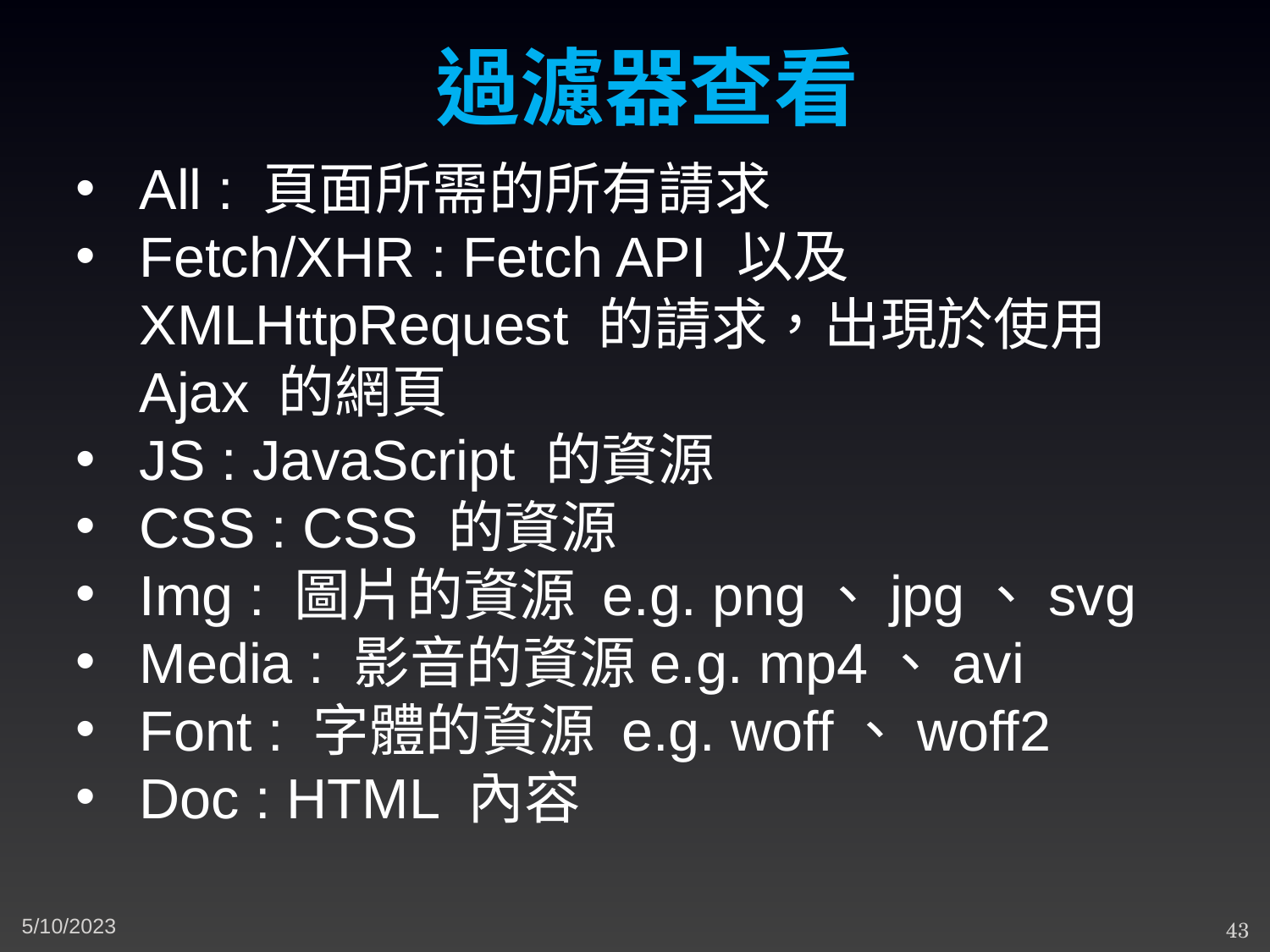

過濾器查看
All : 頁面所需的所有請求
Fetch/XHR : Fetch API 以及 XMLHttpRequest 的請求，出現於使用 Ajax 的網頁
JS : JavaScript 的資源
CSS : CSS 的資源
Img : 圖片的資源 e.g. png、jpg、svg
Media : 影音的資源e.g. mp4、avi
Font : 字體的資源 e.g. woff、woff2
Doc : HTML 內容
5/10/2023
43